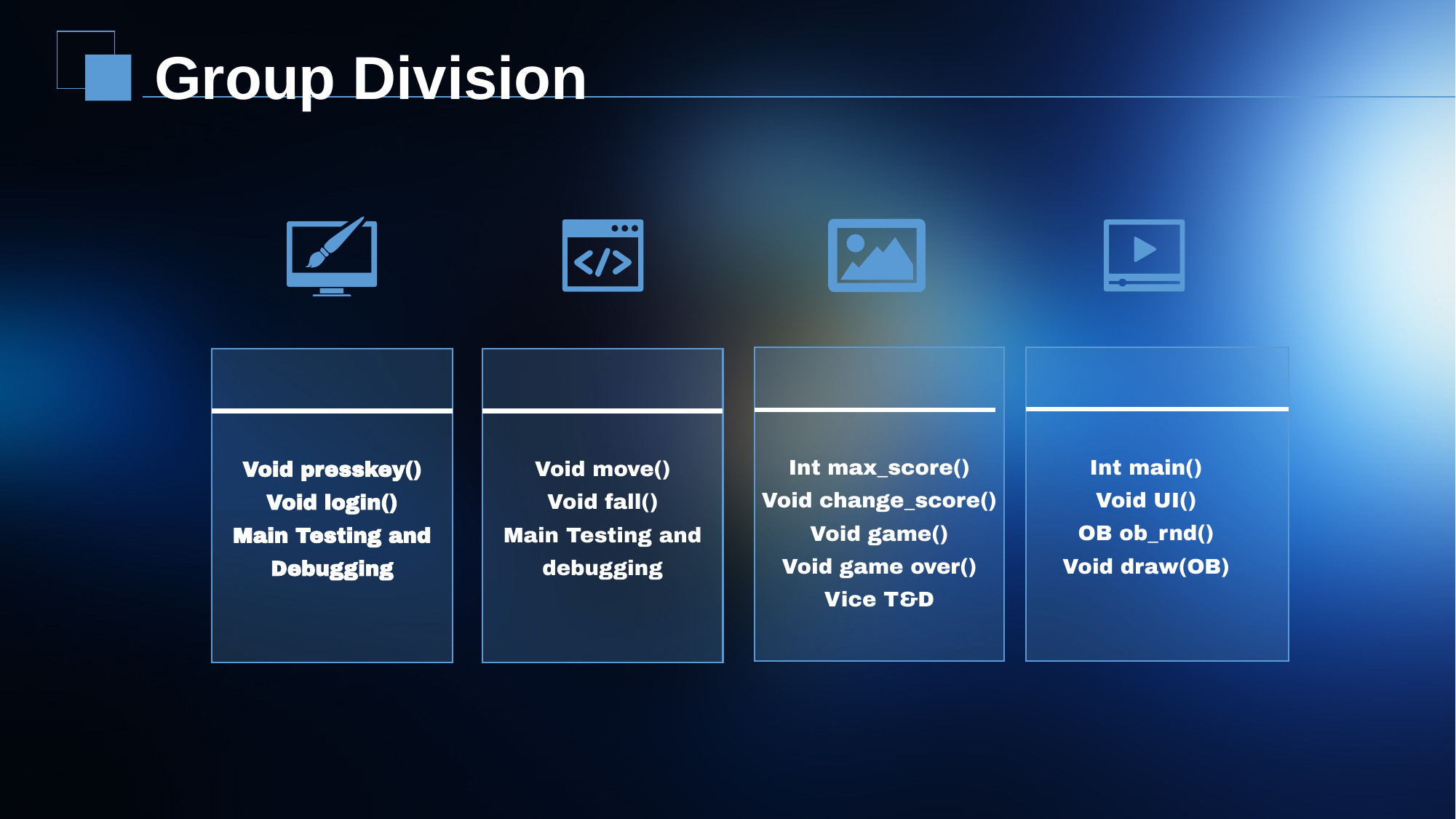

延迟符
# Group Division

Int main()
Void UI()
OB ob_rnd()
Void draw(OB)

Int max_score()
Void change_score()
Void game()
Void game over()
Vice T&D

Void presskey()
Void login()
Main Testing and Debugging

Void move()
Void fall()
Main Testing and debugging